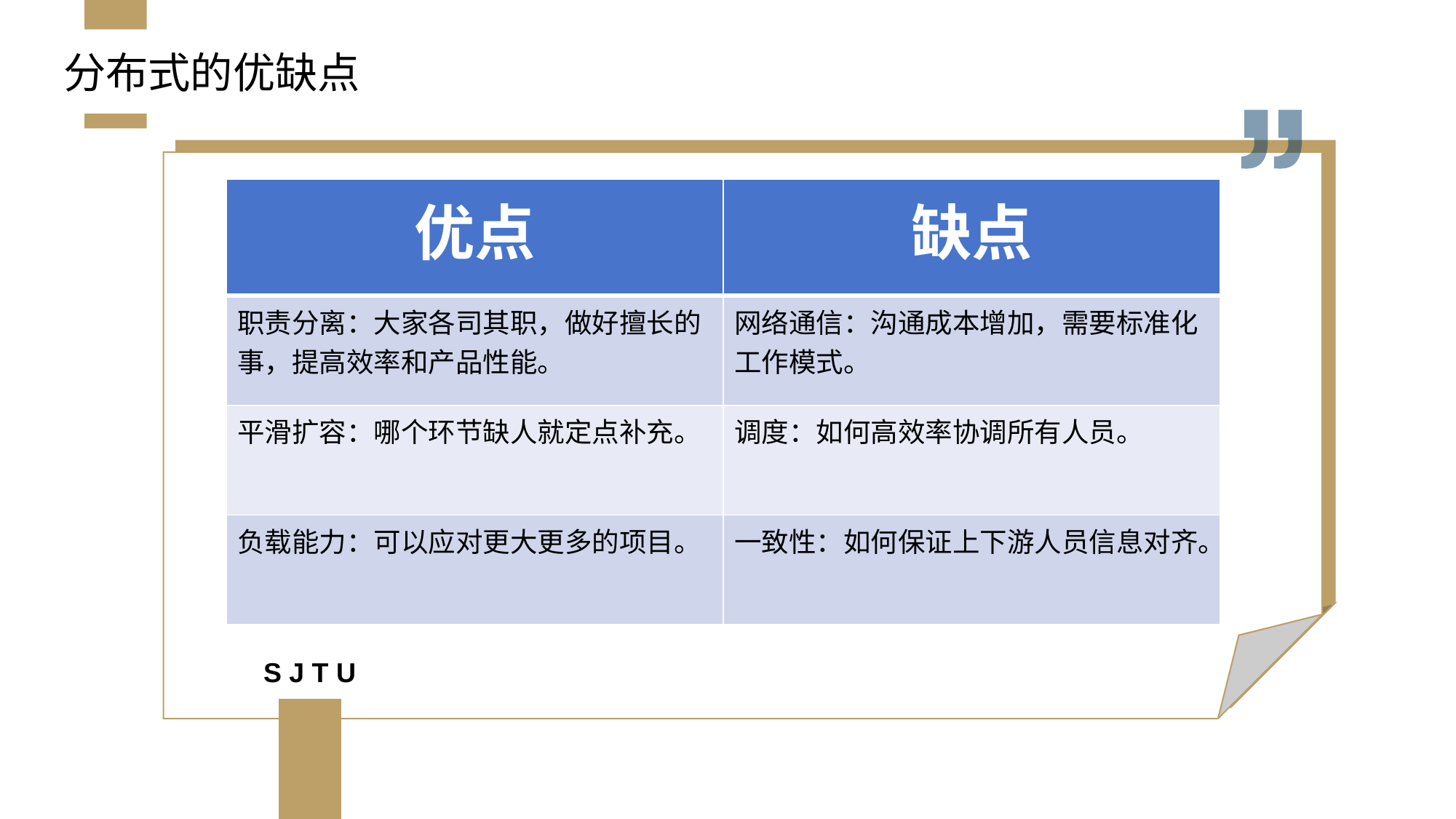

分布式的优缺点
| 优点 | 缺点 |
| --- | --- |
| 职责分离：大家各司其职，做好擅长的事，提高效率和产品性能。 | 网络通信：沟通成本增加，需要标准化工作模式。 |
| 平滑扩容：哪个环节缺人就定点补充。 | 调度：如何高效率协调所有人员。 |
| 负载能力：可以应对更大更多的项目。 | 一致性：如何保证上下游人员信息对齐。 |